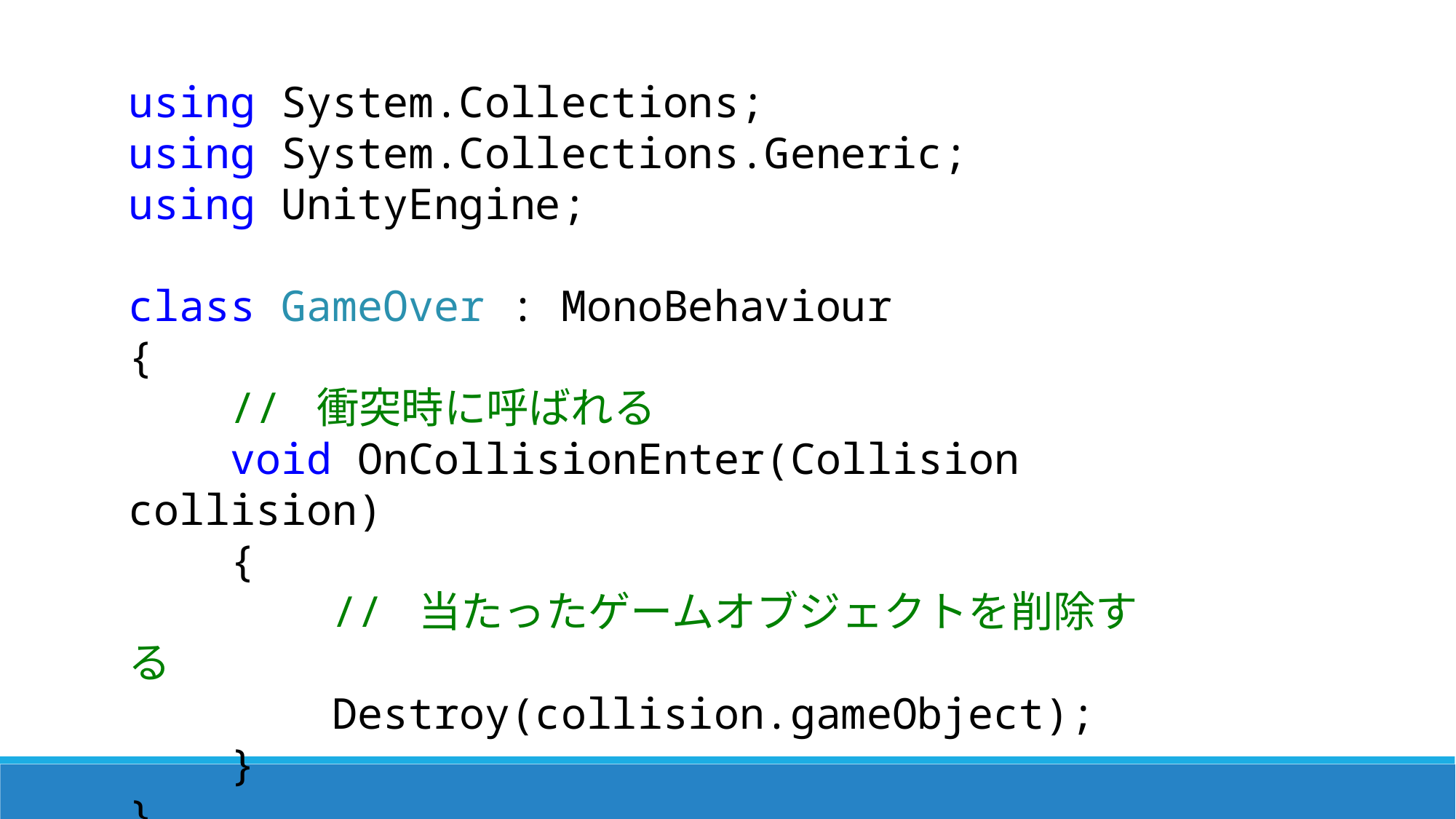

using System.Collections;
using System.Collections.Generic;
using UnityEngine;

class GameOver : MonoBehaviour
{
    // 衝突時に呼ばれる
    void OnCollisionEnter(Collision collision)
    {
        // 当たったゲームオブジェクトを削除する
        Destroy(collision.gameObject);
    }
}